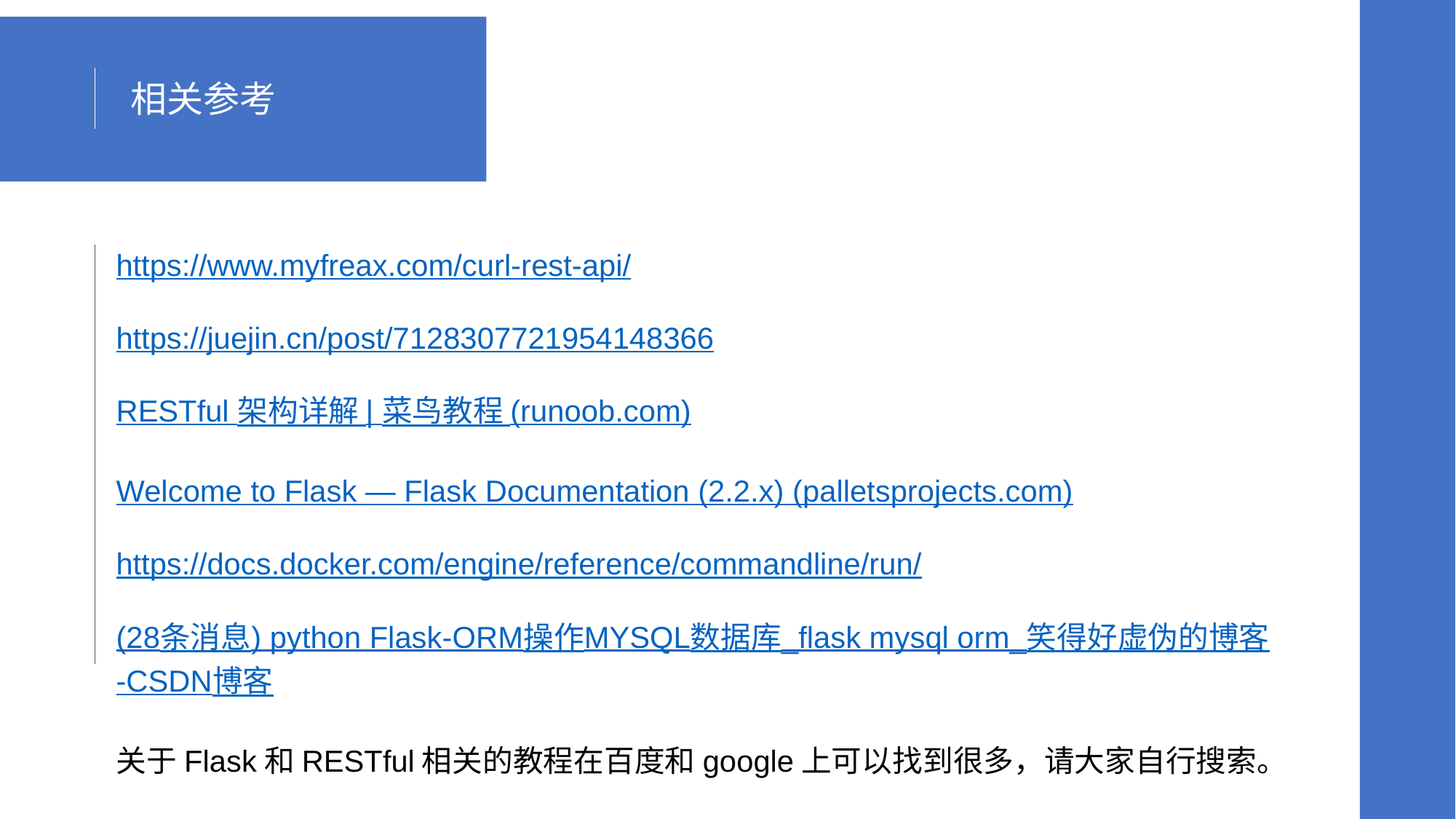

相关参考
https://www.myfreax.com/curl-rest-api/

https://juejin.cn/post/7128307721954148366

RESTful 架构详解 | 菜鸟教程 (runoob.com)

Welcome to Flask — Flask Documentation (2.2.x) (palletsprojects.com)

https://docs.docker.com/engine/reference/commandline/run/

(28条消息) python Flask-ORM操作MYSQL数据库_flask mysql orm_笑得好虚伪的博客-CSDN博客

关于Flask和RESTful相关的教程在百度和google上可以找到很多，请大家自行搜索。